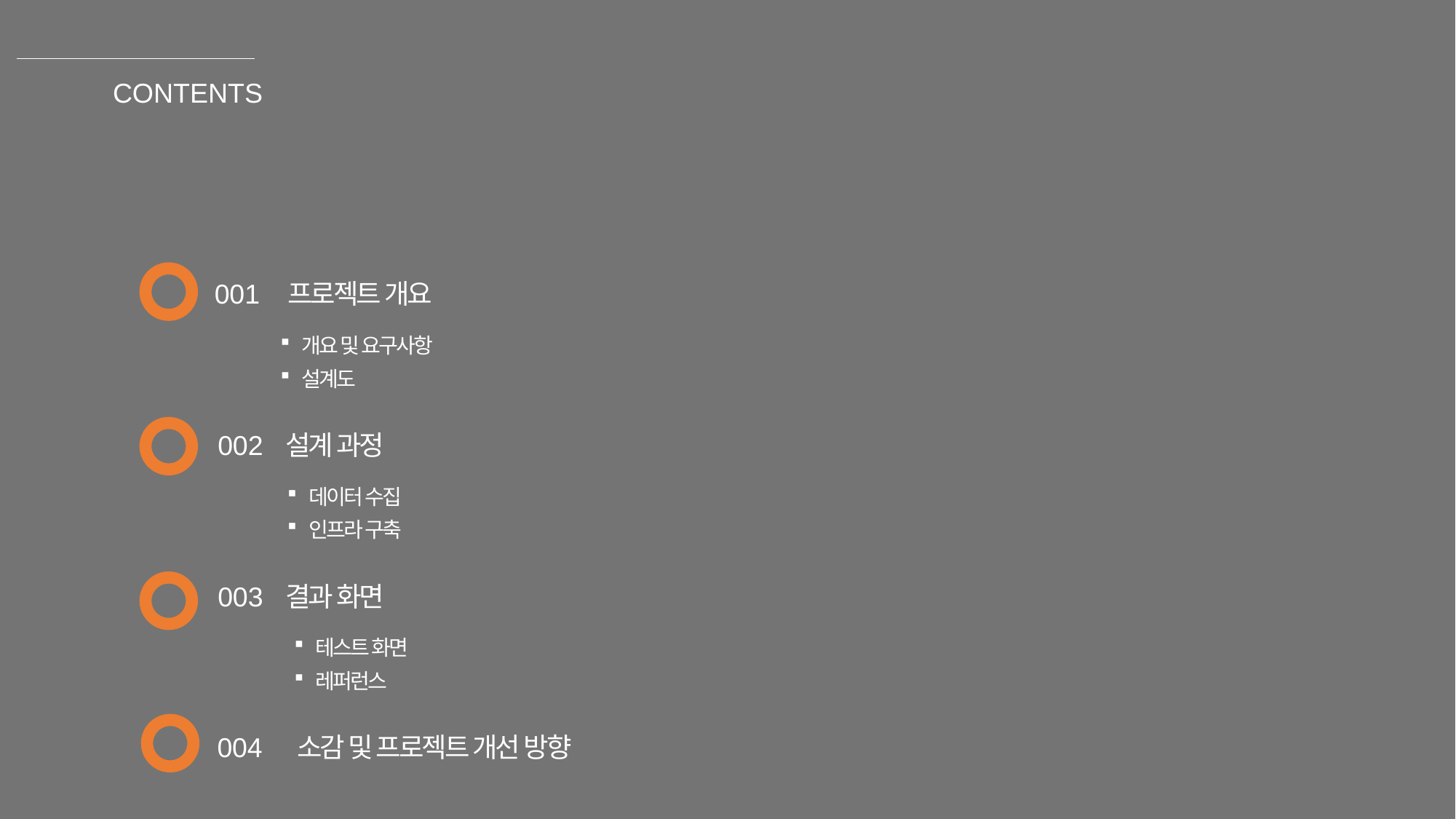

CONTENTS

001
프로젝트 개요
개요 및 요구사항
설계도

002
설계 과정
데이터 수집
인프라 구축
003
결과 화면

테스트 화면
레퍼런스

004
소감 및 프로젝트 개선 방향